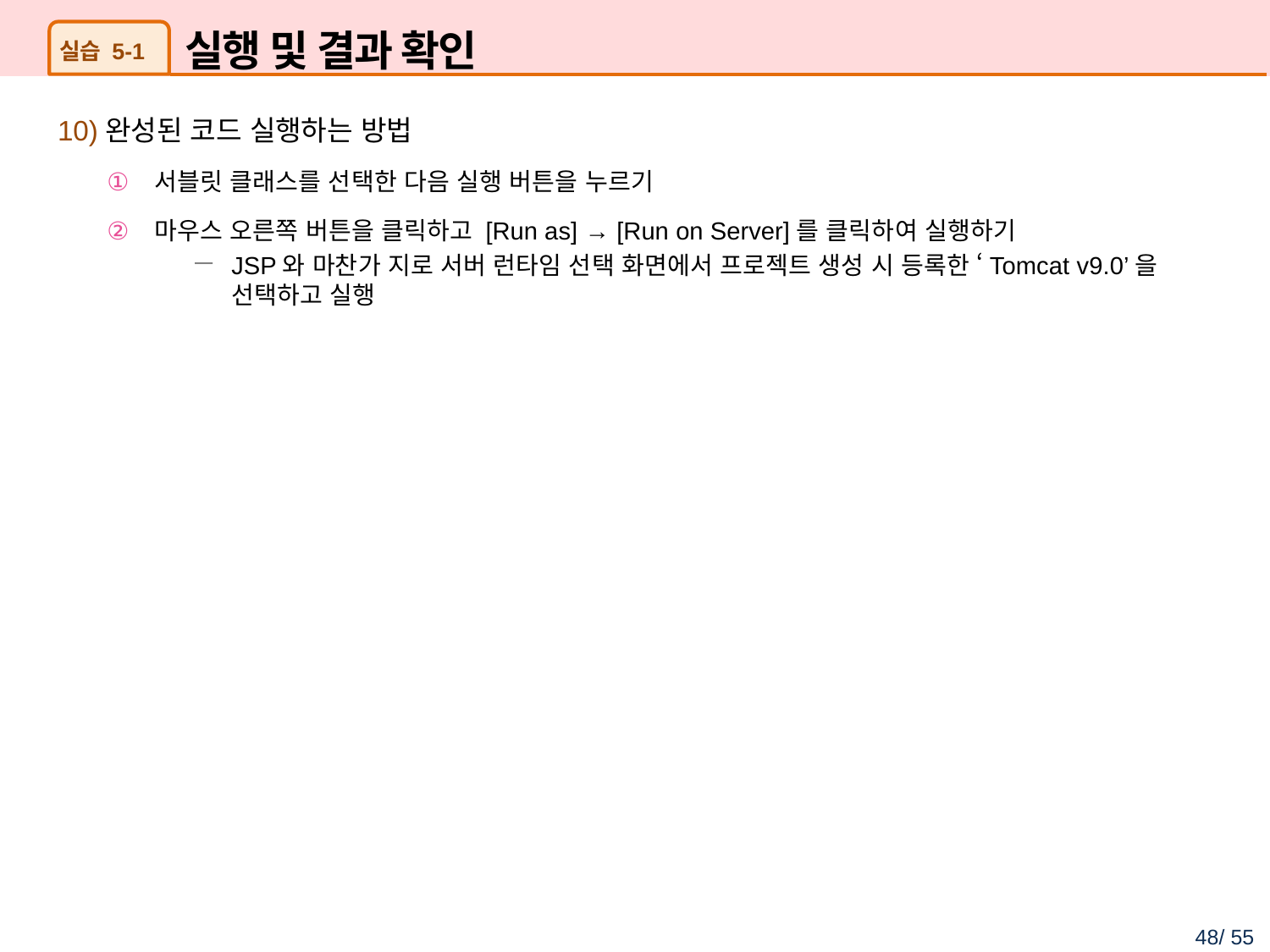

# 실행 및 결과 확인
실습 5-1
완성된 코드 실행하는 방법
서블릿 클래스를 선택한 다음 실행 버튼을 누르기
마우스 오른쪽 버튼을 클릭하고 [Run as] → [Run on Server]를 클릭하여 실행하기
JSP와 마찬가 지로 서버 런타임 선택 화면에서 프로젝트 생성 시 등록한 ‘Tomcat v9.0’을 선택하고 실행